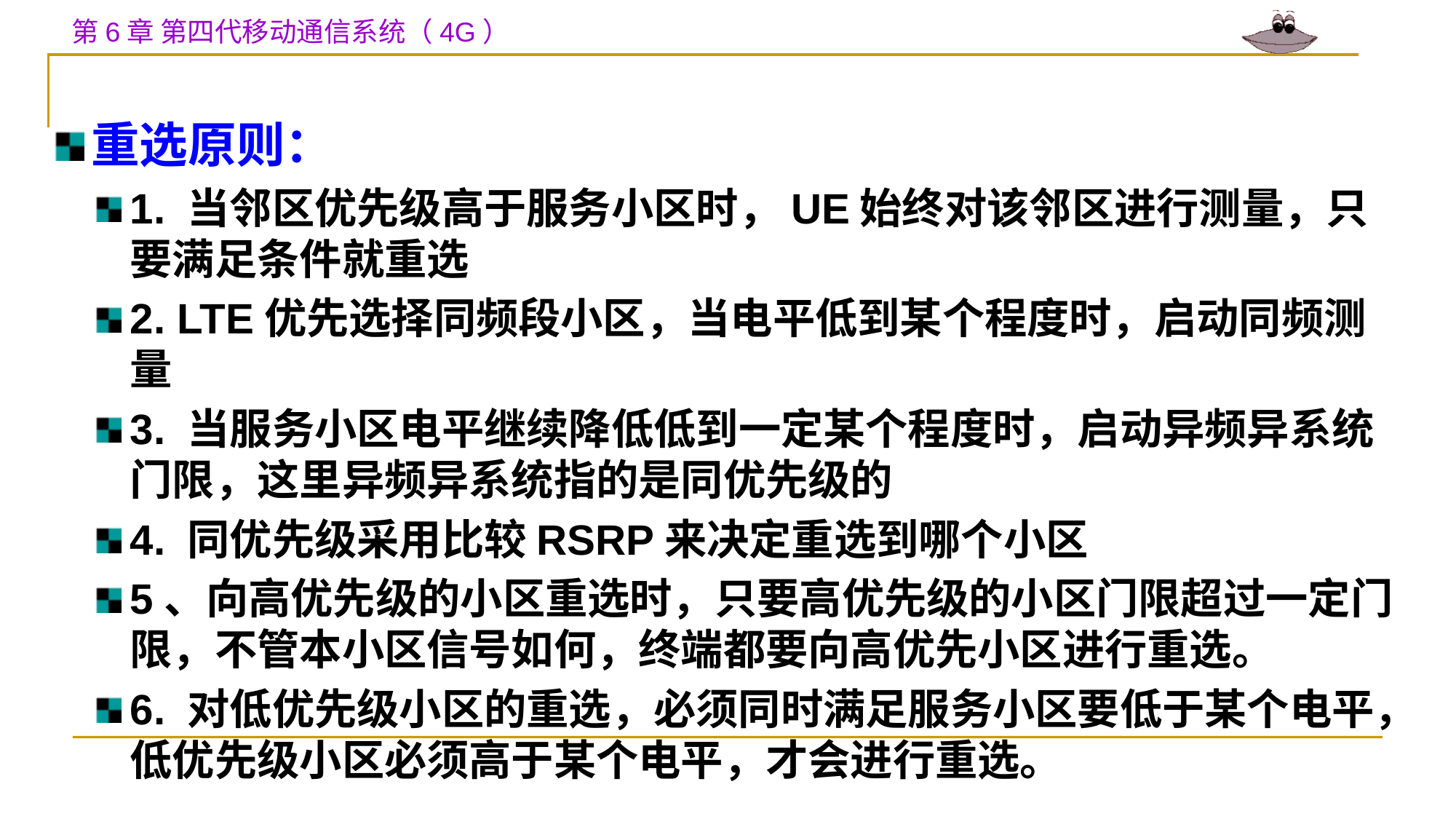

重选原则：
1. 当邻区优先级高于服务小区时，UE始终对该邻区进行测量，只要满足条件就重选
2. LTE优先选择同频段小区，当电平低到某个程度时，启动同频测量
3. 当服务小区电平继续降低低到一定某个程度时，启动异频异系统门限，这里异频异系统指的是同优先级的
4. 同优先级采用比较RSRP来决定重选到哪个小区
5、向高优先级的小区重选时，只要高优先级的小区门限超过一定门限，不管本小区信号如何，终端都要向高优先小区进行重选。
6. 对低优先级小区的重选，必须同时满足服务小区要低于某个电平，低优先级小区必须高于某个电平，才会进行重选。